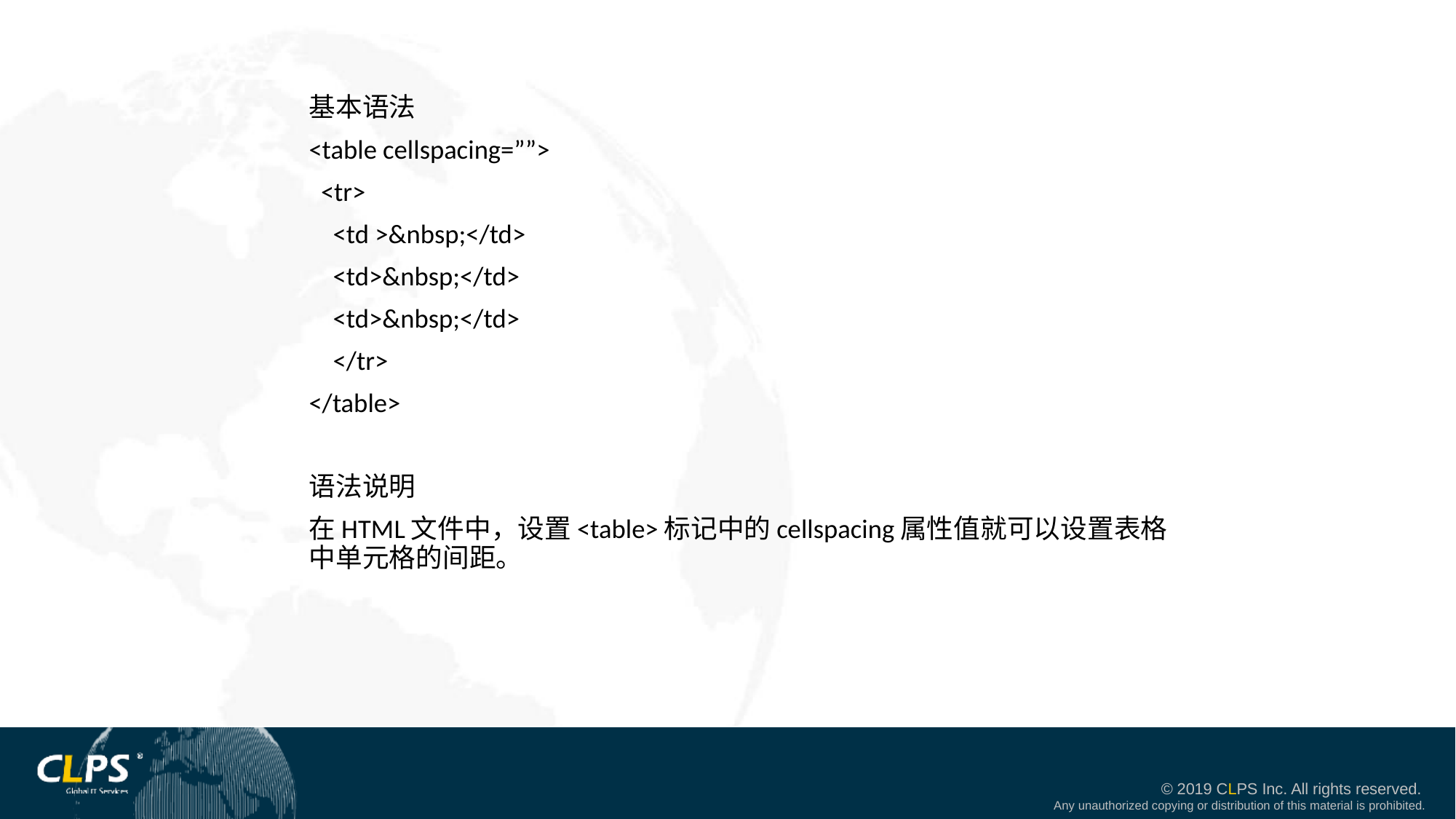

基本语法
<table cellspacing=””>
  <tr>
    <td >&nbsp;</td>
    <td>&nbsp;</td>
    <td>&nbsp;</td>
    </tr>
</table>

语法说明
在HTML文件中，设置<table>标记中的cellspacing属性值就可以设置表格中单元格的间距。